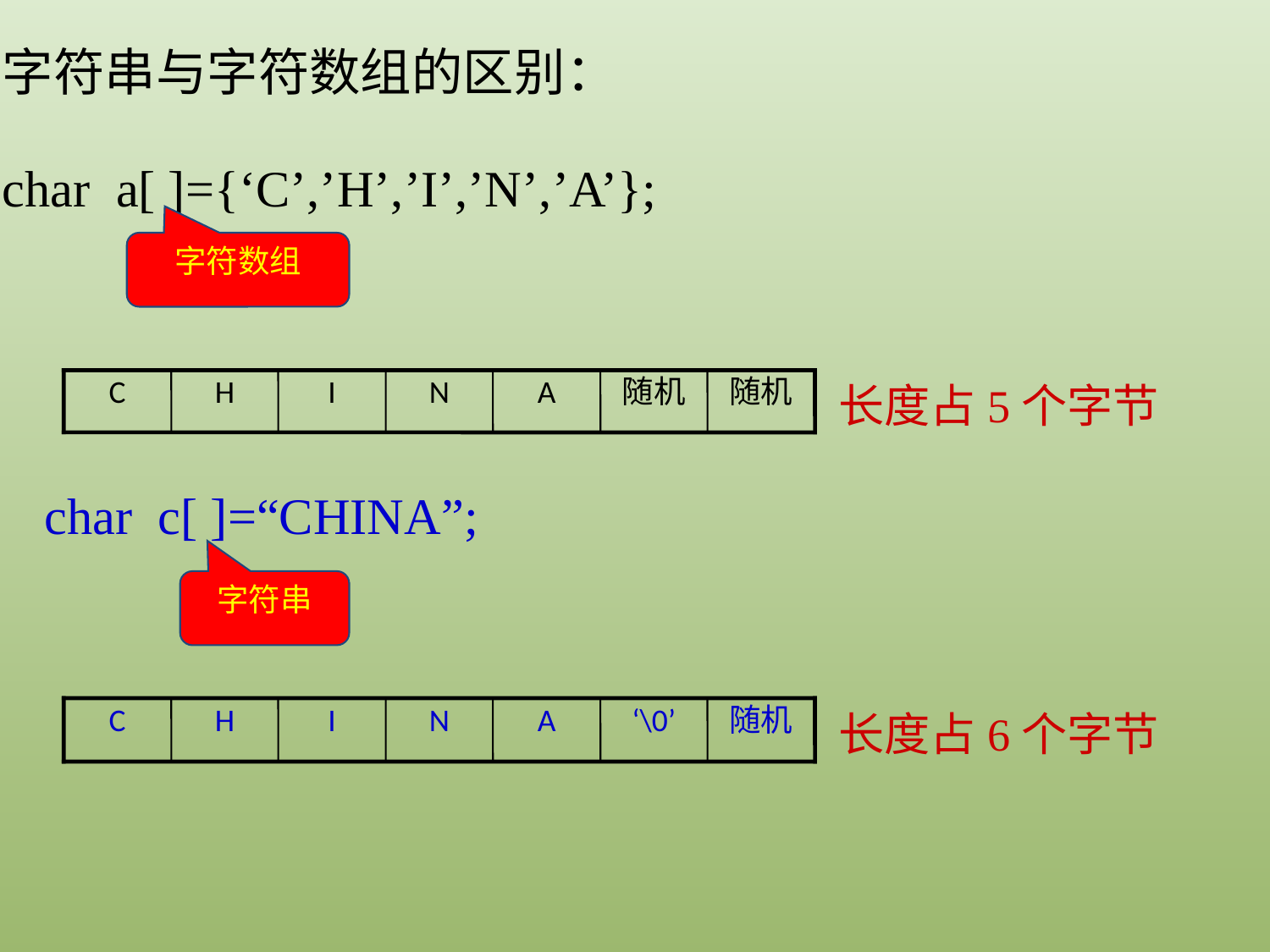

字符串与字符数组的区别：
char  a[ ]={‘C’,’H’,’I’,’N’,’A’};
字符数组
C

H

I

N

A

随机

随机

长度占5个字节

char  c[ ]=“CHINA”;
字符串
C

H

I

N

A

‘\0’

随机

长度占6个字节

344